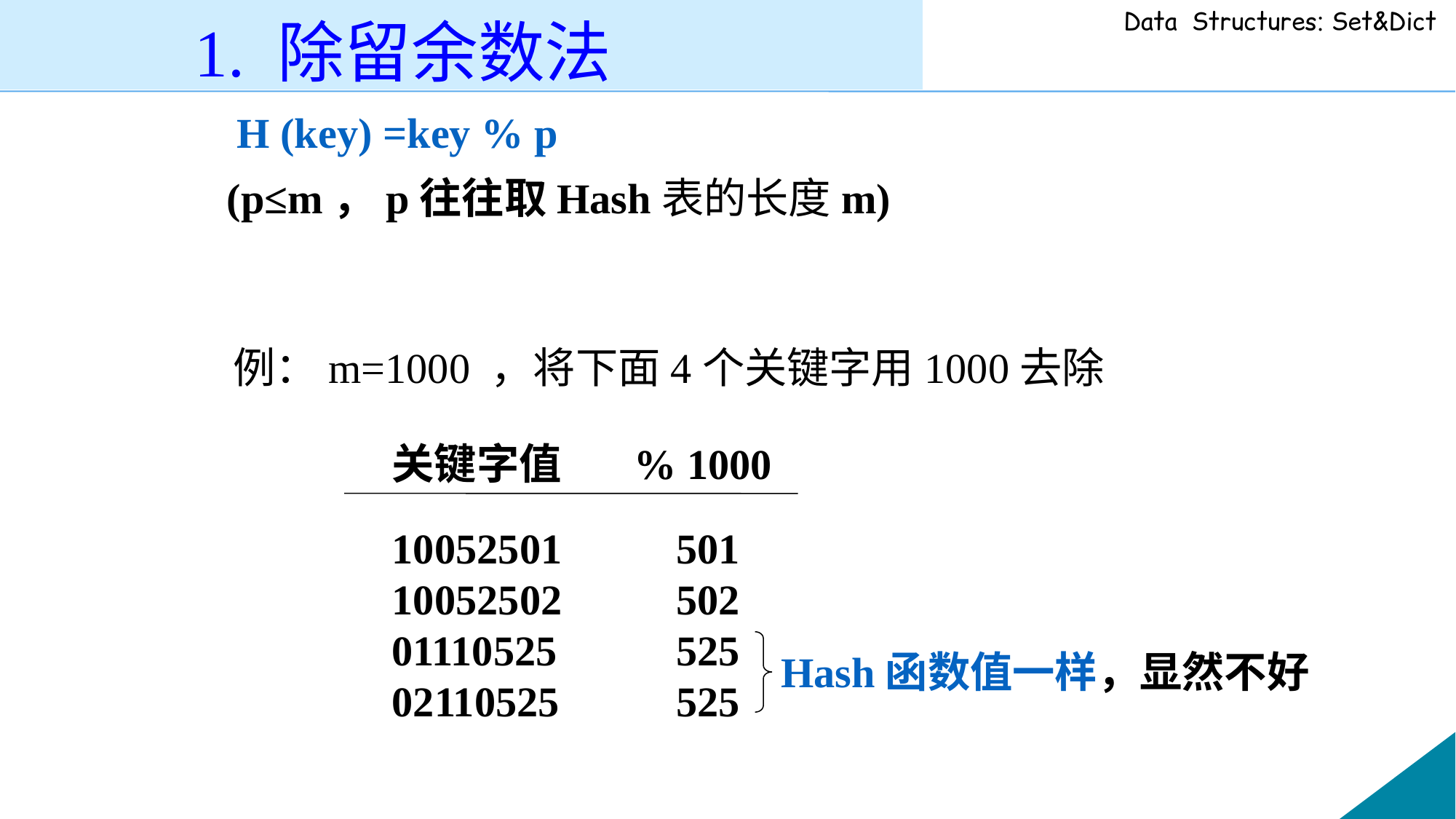

1. 除留余数法
    H (key) =key % p
   (p≤m，p往往取Hash表的长度m)

   例：m=1000 ，将下面4个关键字用1000去除
关键字值
% 1000

10052501
10052502
01110525
02110525
501
502
525
525

Hash函数值一样，显然不好